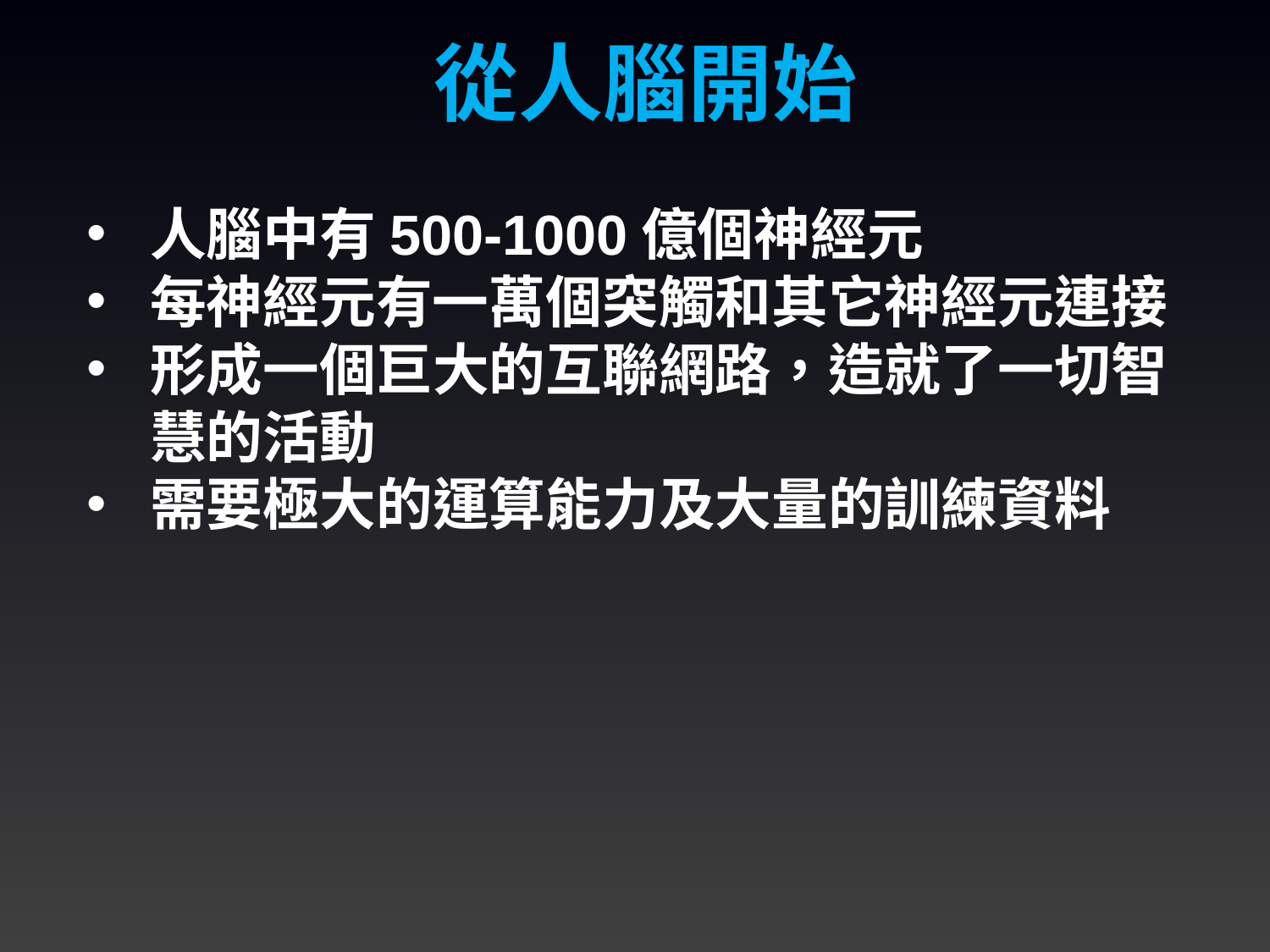

從人腦開始
人腦中有500-1000億個神經元
每神經元有一萬個突觸和其它神經元連接
形成一個巨大的互聯網路，造就了一切智慧的活動
需要極大的運算能力及大量的訓練資料